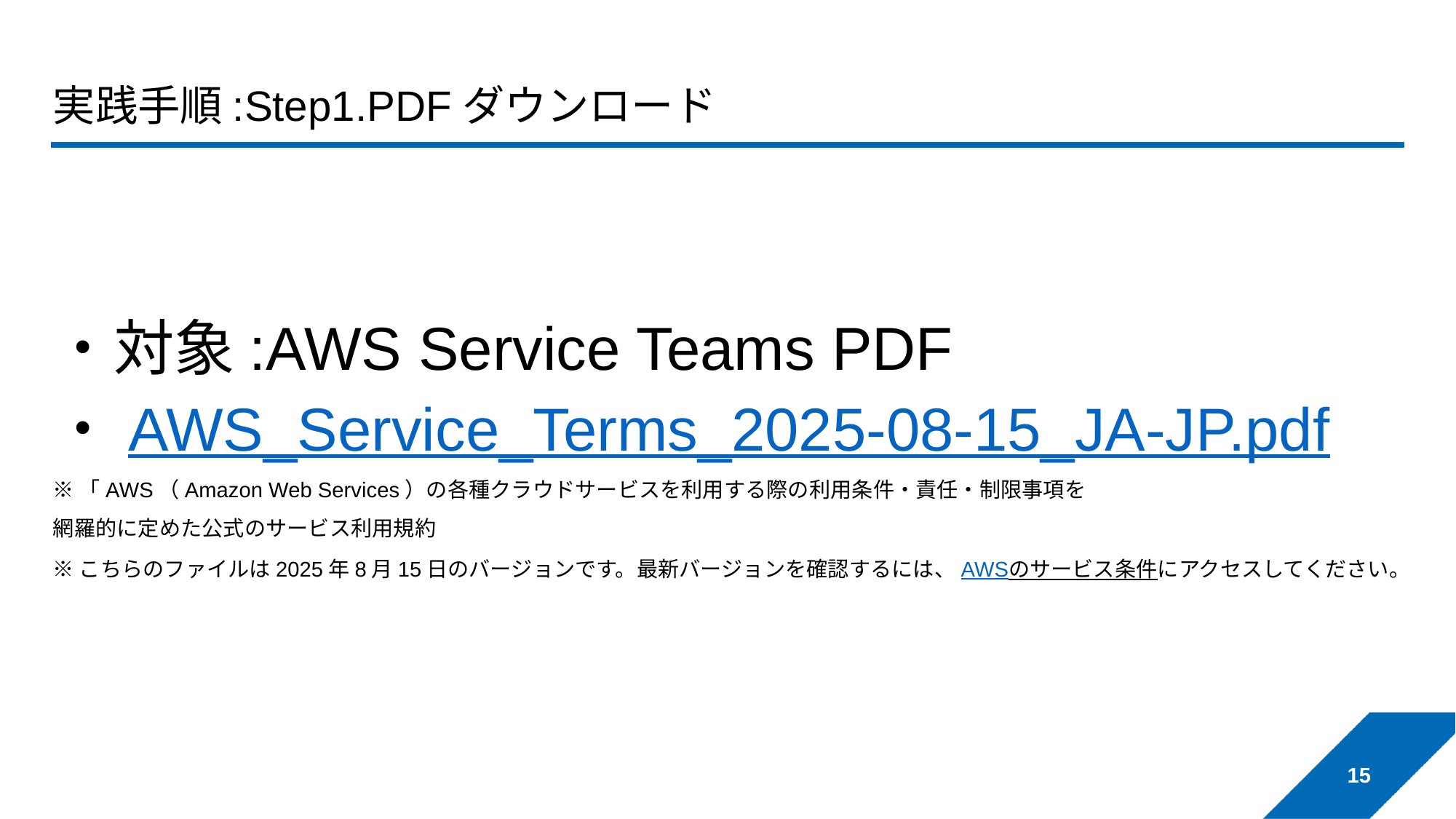

# 実践手順:Step1.PDFダウンロード

・対象:AWS Service Teams PDF
・AWS_Service_Terms_2025-08-15_JA-JP.pdf
※「AWS（Amazon Web Services）の各種クラウドサービスを利用する際の利用条件・責任・制限事項を
網羅的に定めた公式のサービス利用規約
※こちらのファイルは2025年8月15日のバージョンです。最新バージョンを確認するには、AWSのサービス条件にアクセスしてください。